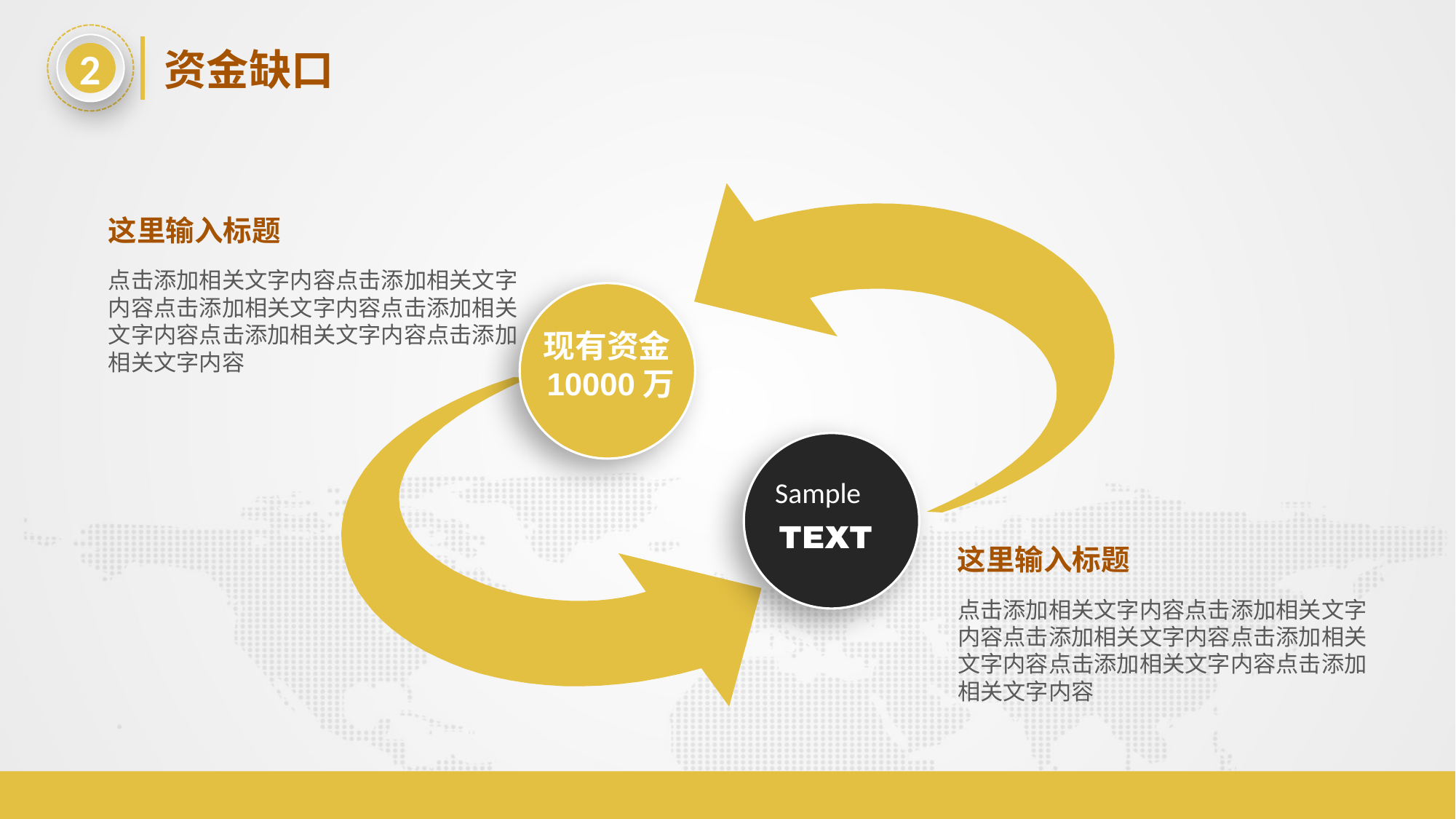

2

资金缺口

这里输入标题
点击添加相关文字内容点击添加相关文字内容点击添加相关文字内容点击添加相关文字内容点击添加相关文字内容点击添加相关文字内容

现有资金10000万

Sample
TEXT

这里输入标题
点击添加相关文字内容点击添加相关文字内容点击添加相关文字内容点击添加相关文字内容点击添加相关文字内容点击添加相关文字内容